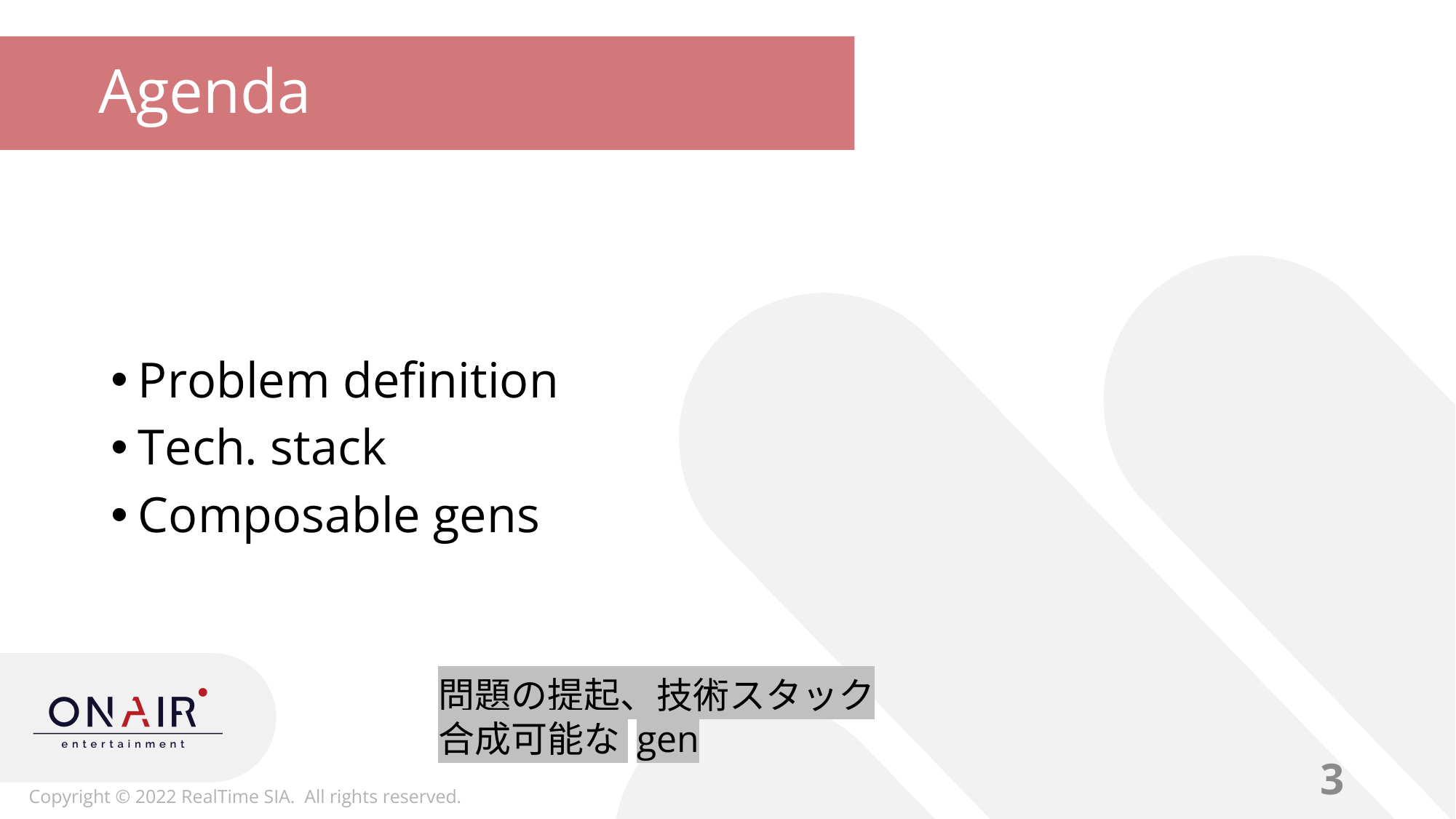

# Agenda

Problem definition
Tech. stack
Composable gens
問題の提起、技術スタック
合成可能な gen
3
Copyright © 2022 RealTime SIA.  All rights reserved.